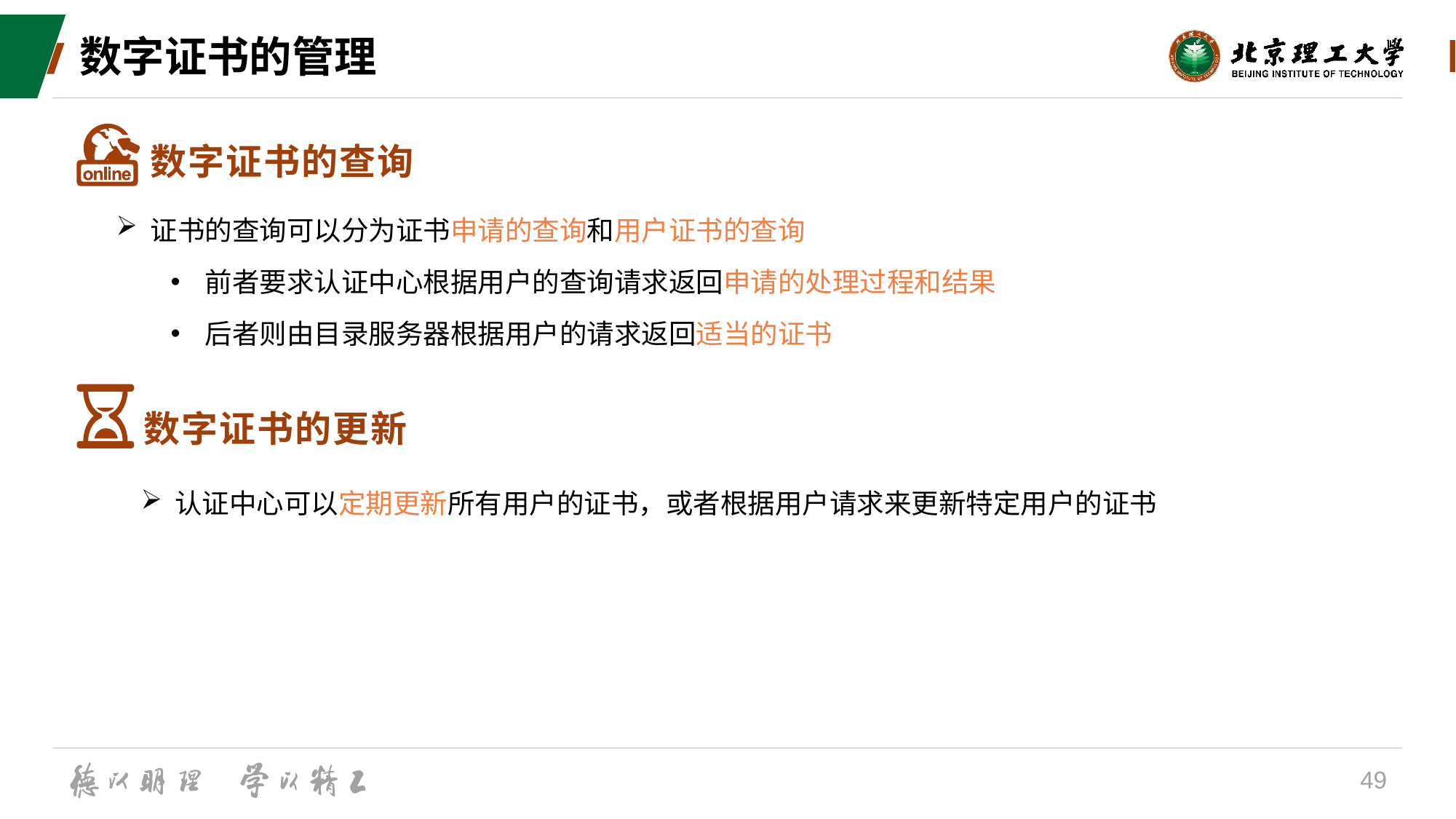

# 数字证书的管理

数字证书的查询
证书的查询可以分为证书申请的查询和用户证书的查询
前者要求认证中心根据用户的查询请求返回申请的处理过程和结果
后者则由目录服务器根据用户的请求返回适当的证书

数字证书的更新
认证中心可以定期更新所有用户的证书，或者根据用户请求来更新特定用户的证书